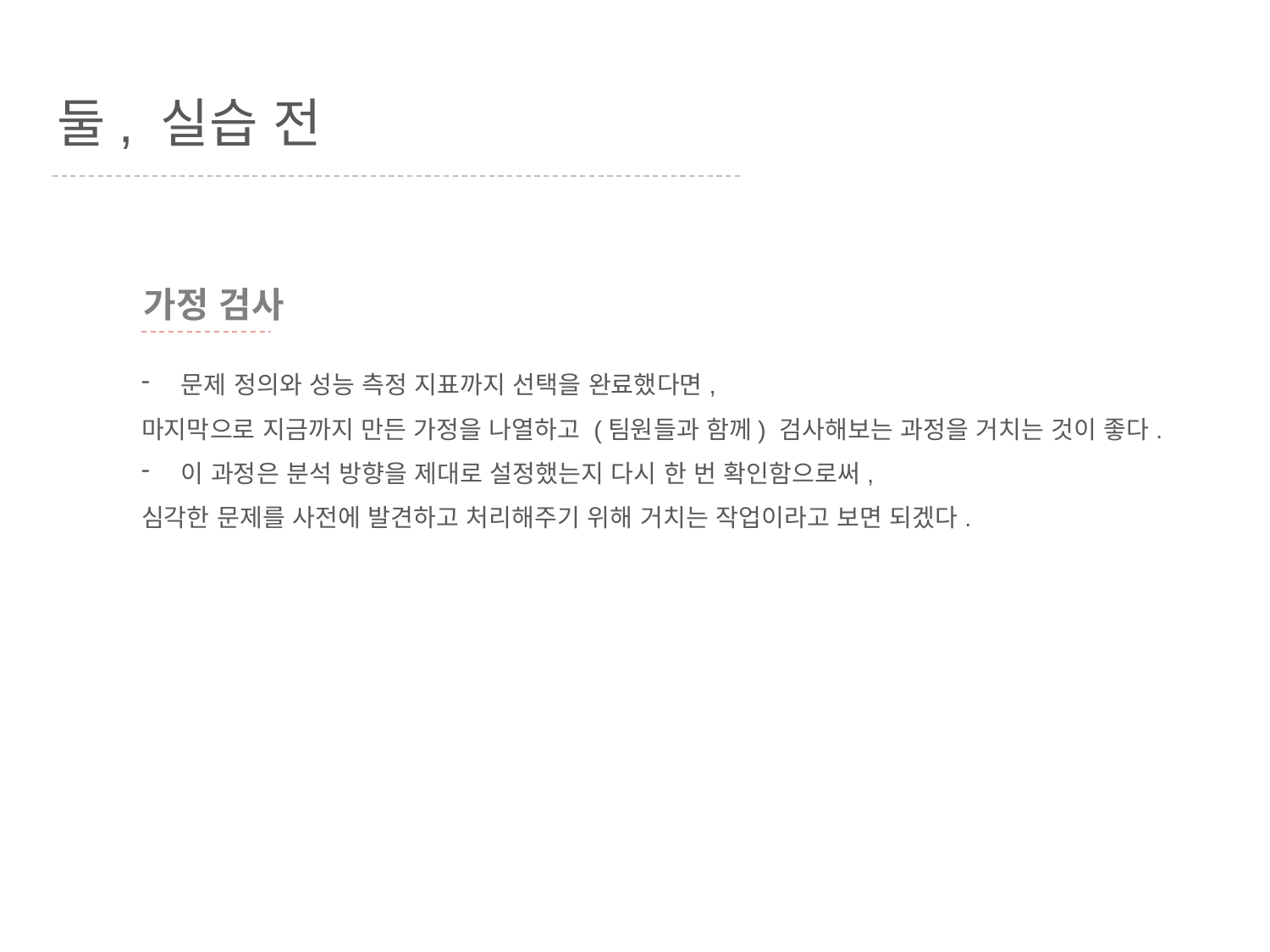

둘, 실습 전
가정 검사
문제 정의와 성능 측정 지표까지 선택을 완료했다면,
마지막으로 지금까지 만든 가정을 나열하고 (팀원들과 함께) 검사해보는 과정을 거치는 것이 좋다.
이 과정은 분석 방향을 제대로 설정했는지 다시 한 번 확인함으로써,
심각한 문제를 사전에 발견하고 처리해주기 위해 거치는 작업이라고 보면 되겠다.